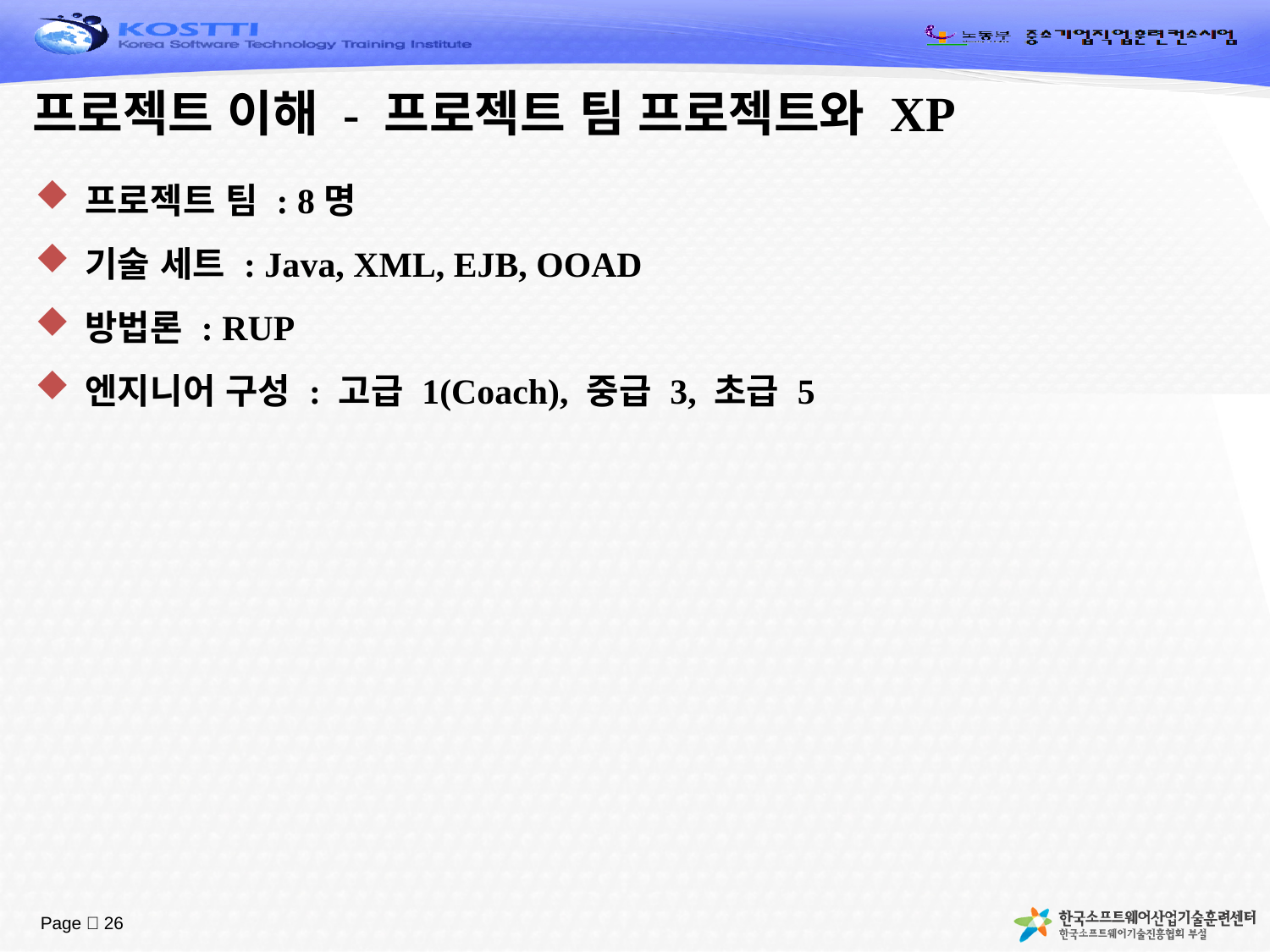

# 프로젝트 이해 - 프로젝트 팀 프로젝트와 XP
프로젝트 팀 : 8명
기술 세트 : Java, XML, EJB, OOAD
방법론 : RUP
엔지니어 구성 : 고급 1(Coach), 중급 3, 초급 5